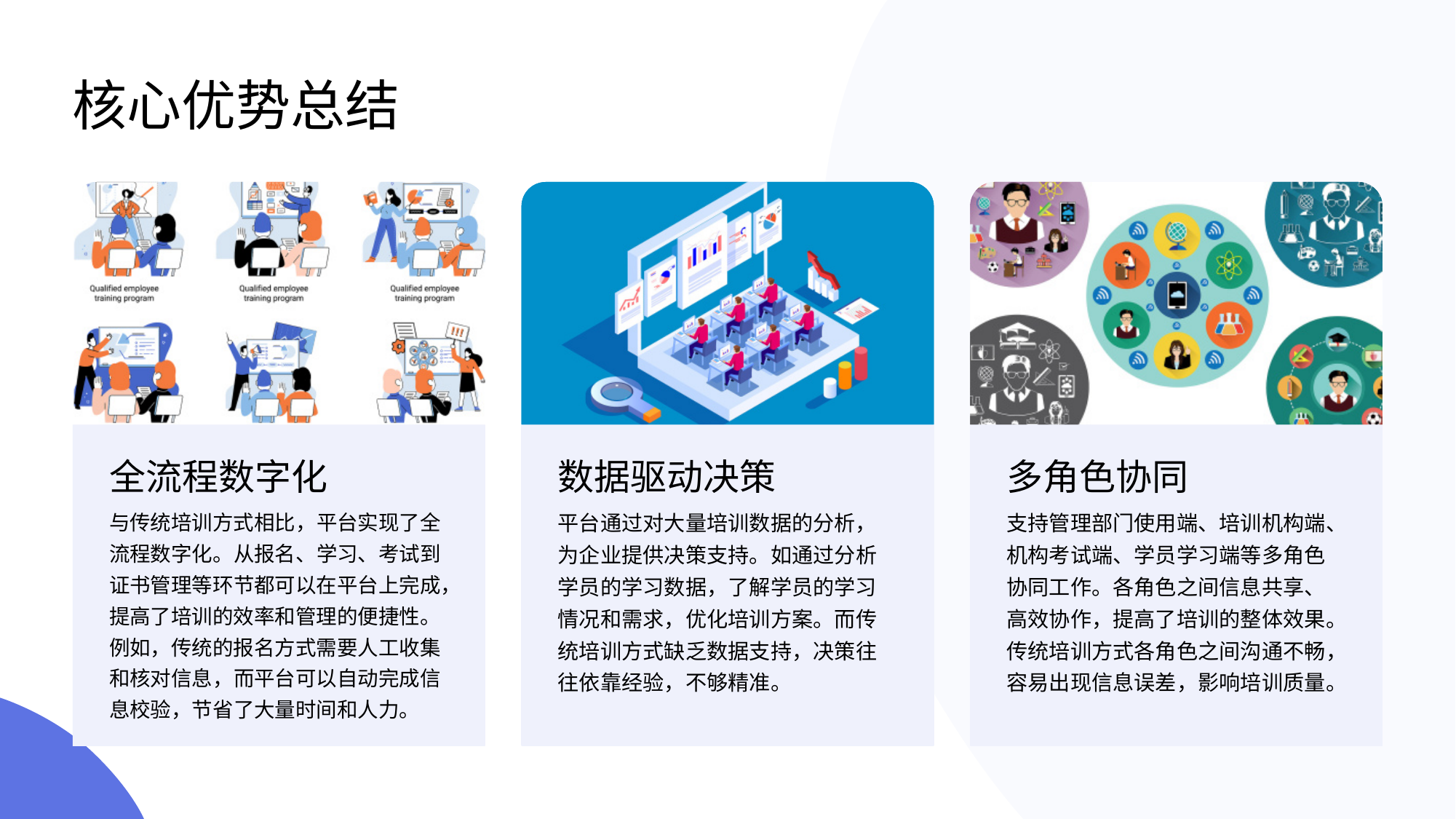

# 核心优势总结

全流程数字化
数据驱动决策
多角色协同
与传统培训方式相比，平台实现了全流程数字化。从报名、学习、考试到证书管理等环节都可以在平台上完成，提高了培训的效率和管理的便捷性。例如，传统的报名方式需要人工收集和核对信息，而平台可以自动完成信息校验，节省了大量时间和人力。
平台通过对大量培训数据的分析，为企业提供决策支持。如通过分析学员的学习数据，了解学员的学习情况和需求，优化培训方案。而传统培训方式缺乏数据支持，决策往往依靠经验，不够精准。
支持管理部门使用端、培训机构端、机构考试端、学员学习端等多角色协同工作。各角色之间信息共享、高效协作，提高了培训的整体效果。传统培训方式各角色之间沟通不畅，容易出现信息误差，影响培训质量。